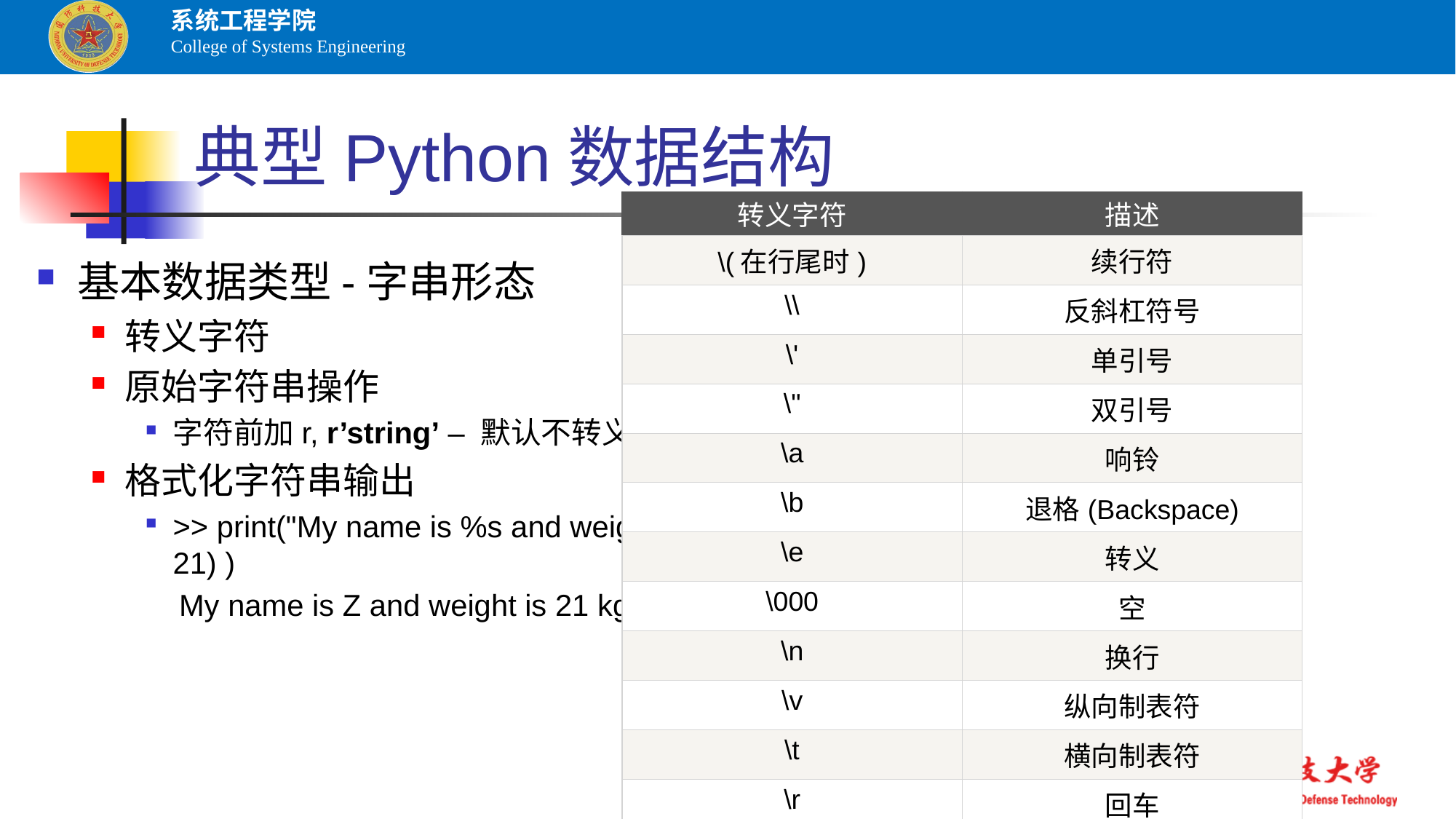

# 典型Python数据结构
| 转义字符 | 描述 |
| --- | --- |
| \(在行尾时) | 续行符 |
| \\ | 反斜杠符号 |
| \' | 单引号 |
| \" | 双引号 |
| \a | 响铃 |
| \b | 退格(Backspace) |
| \e | 转义 |
| \000 | 空 |
| \n | 换行 |
| \v | 纵向制表符 |
| \t | 横向制表符 |
| \r | 回车 |
| \f | 换页 |
基本数据类型-字串形态
转义字符
原始字符串操作
字符前加r, r’string’ – 默认不转义
格式化字符串输出
>> print("My name is %s and weight is %d kg!" % ('Z', 21) )
    My name is Z and weight is 21 kg!